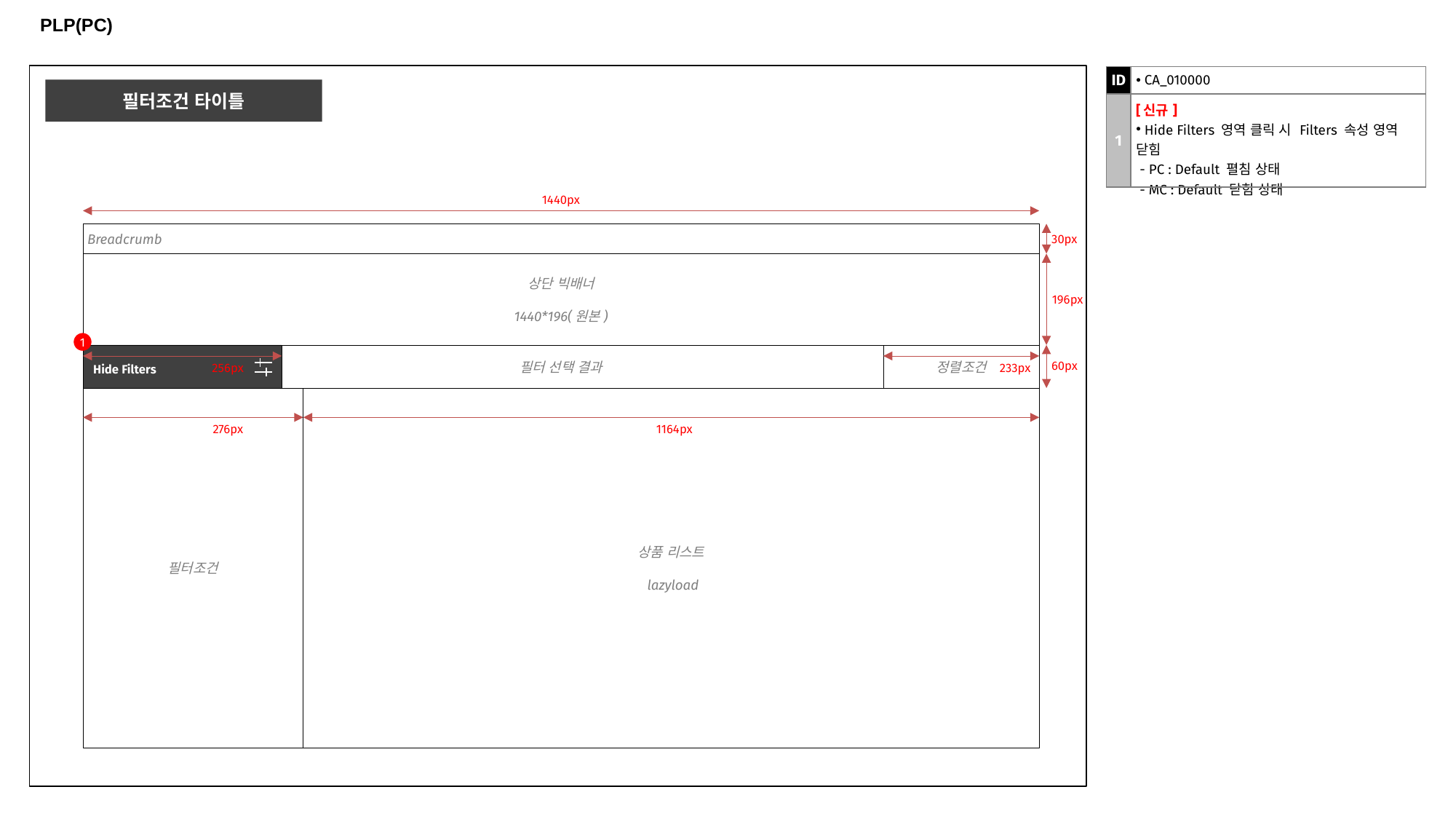

# PLP(PC)

| ID | CA\_010000 |
| --- | --- |
| 1 | [신규] Hide Filters 영역 클릭 시 Filters 속성 영역 닫힘 - PC : Default 펼침 상태 - MC : Default 닫힘 상태 |
필터조건 타이틀
1440px
Breadcrumb
30px
상단 빅배너

1440*196(원본)
196px
1
필터 선택 결과

정렬조건
60px
Hide Filters
256px
233px
필터조건
상품 리스트

 lazyload
276px
1164px